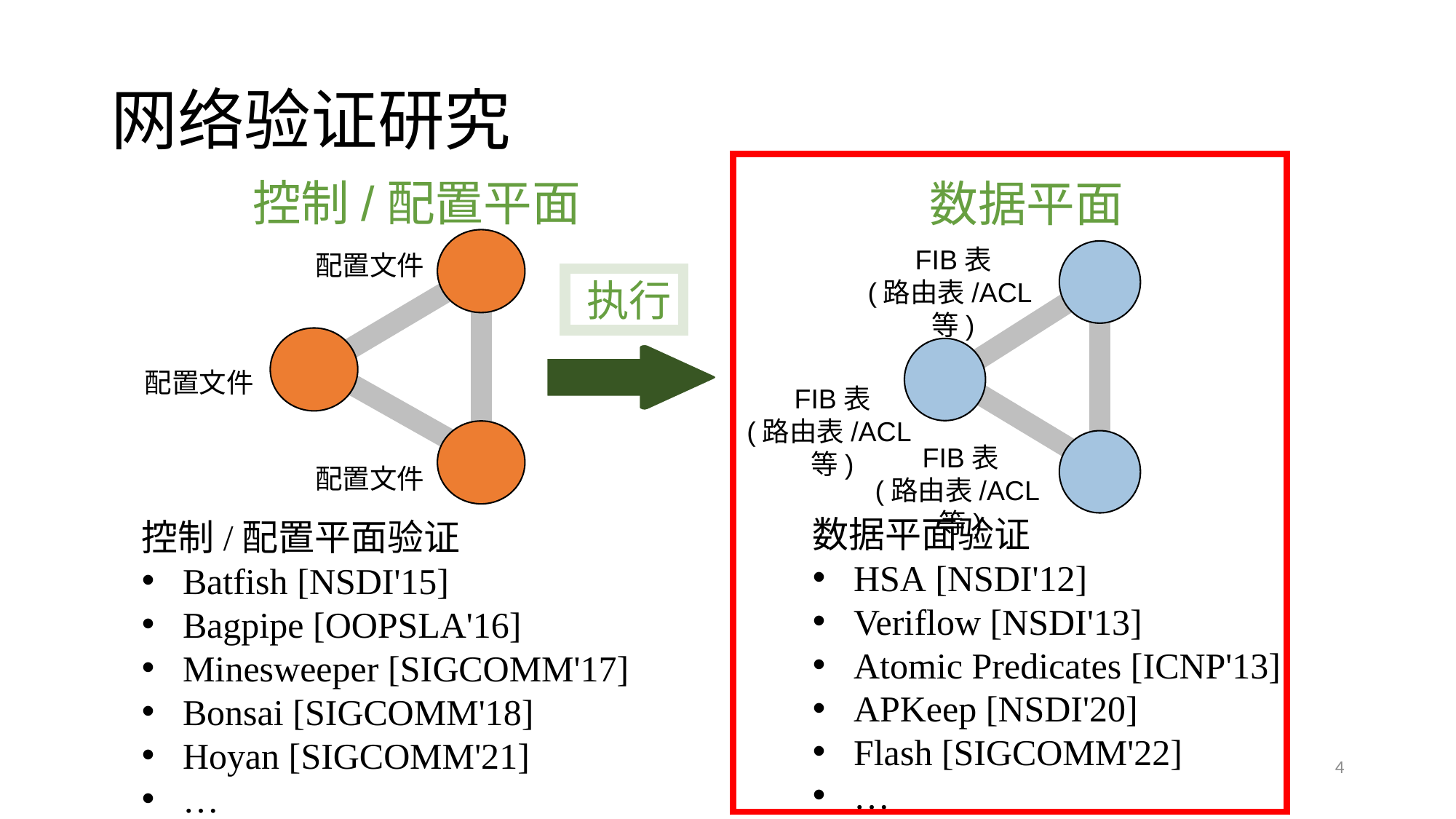

# 网络验证研究

控制/配置平面
数据平面
FIB表
(路由表/ACL等)

FIB表
(路由表/ACL等)
FIB表
(路由表/ACL等)
数据平面验证
HSA [NSDI'12]
Veriflow [NSDI'13]
Atomic Predicates [ICNP'13]
APKeep [NSDI'20]
Flash [SIGCOMM'22]
…

配置文件
 执行

配置文件
配置文件
控制/配置平面验证
Batfish [NSDI'15]
Bagpipe [OOPSLA'16]
Minesweeper [SIGCOMM'17]
Bonsai [SIGCOMM'18]
Hoyan [SIGCOMM'21]
…
4